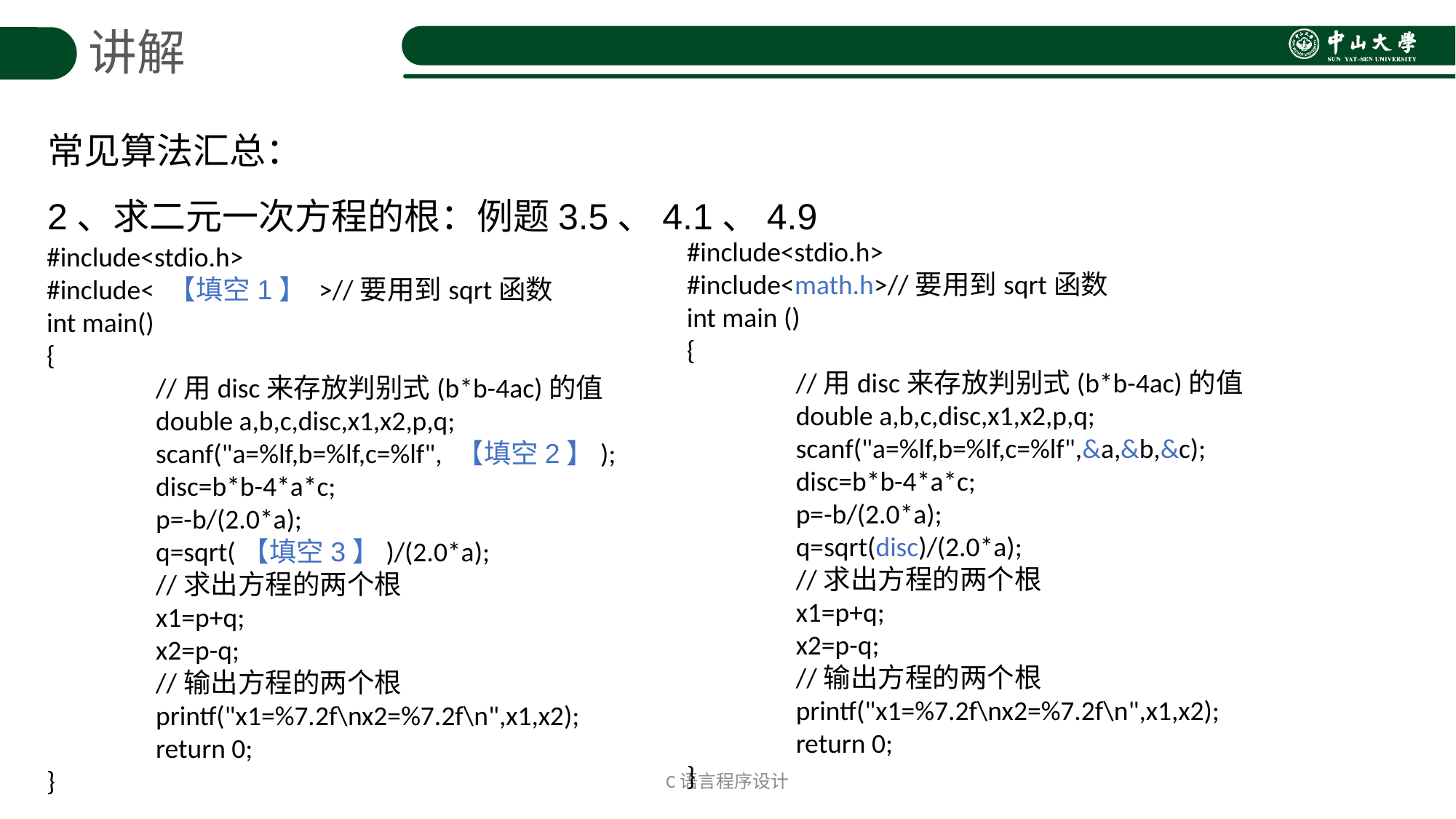

讲解
常见算法汇总：
2、求二元一次方程的根：例题3.5、4.1、4.9
#include<stdio.h>
#include<math.h>//要用到sqrt函数
int main ()
{
	//用disc来存放判别式(b*b-4ac)的值
	double a,b,c,disc,x1,x2,p,q;
	scanf("a=%lf,b=%lf,c=%lf",&a,&b,&c);
	disc=b*b-4*a*c;
	p=-b/(2.0*a);
	q=sqrt(disc)/(2.0*a);
	//求出方程的两个根
	x1=p+q;
	x2=p-q;
	//输出方程的两个根
	printf("x1=%7.2f\nx2=%7.2f\n",x1,x2);
	return 0;
}
#include<stdio.h>
#include< 【填空1】 >//要用到sqrt函数
int main()
{
	//用disc来存放判别式(b*b-4ac)的值
	double a,b,c,disc,x1,x2,p,q;
	scanf("a=%lf,b=%lf,c=%lf", 【填空2】);
	disc=b*b-4*a*c;
	p=-b/(2.0*a);
	q=sqrt(【填空3】)/(2.0*a);
	//求出方程的两个根
	x1=p+q;
	x2=p-q;
	//输出方程的两个根
	printf("x1=%7.2f\nx2=%7.2f\n",x1,x2);
	return 0;
}

C语言程序设计
5